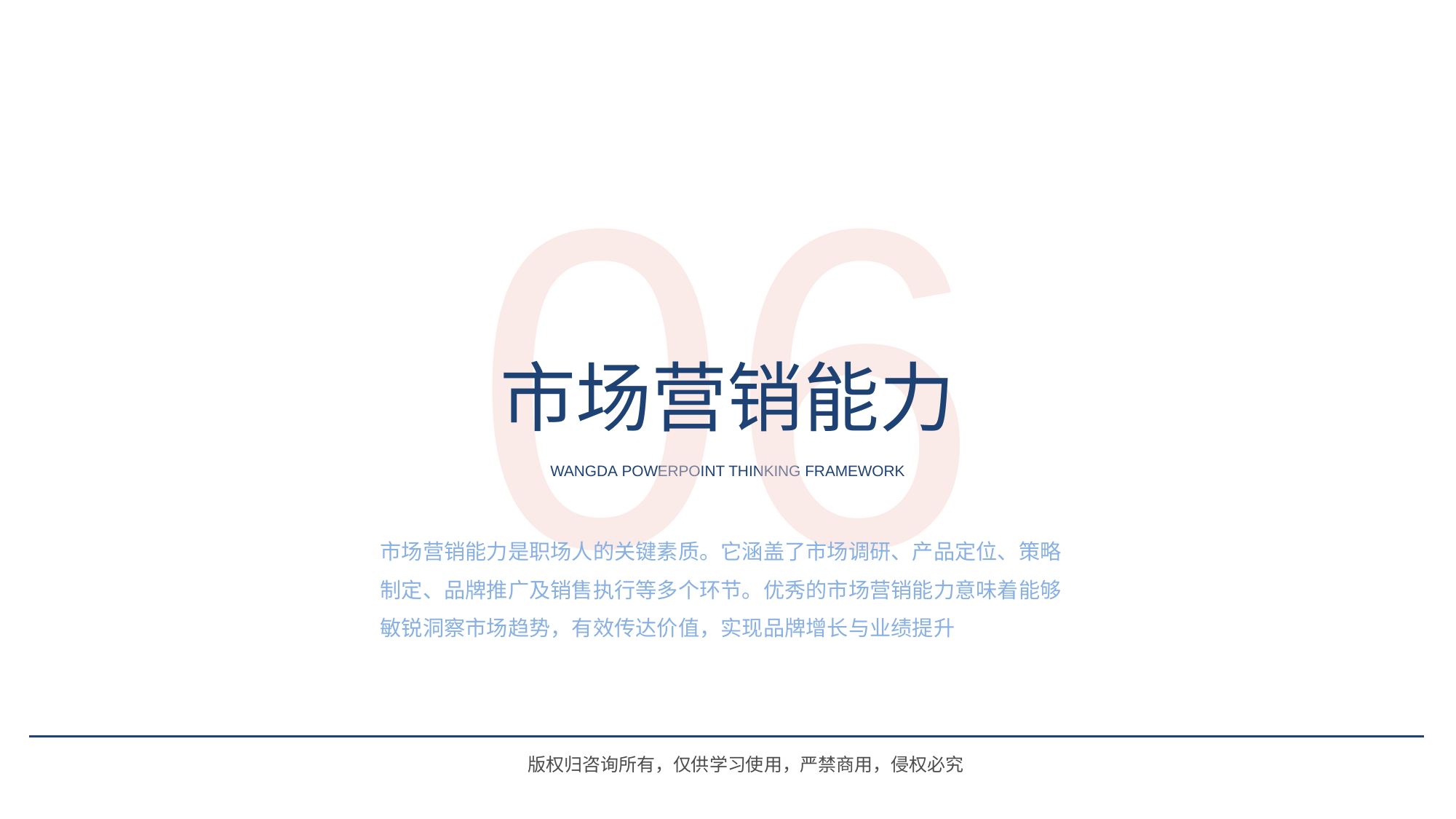

# 06
市场营销能力
市场营销能力是职场人的关键素质。它涵盖了市场调研、产品定位、策略制定、品牌推广及销售执行等多个环节。优秀的市场营销能力意味着能够敏锐洞察市场趋势，有效传达价值，实现品牌增长与业绩提升